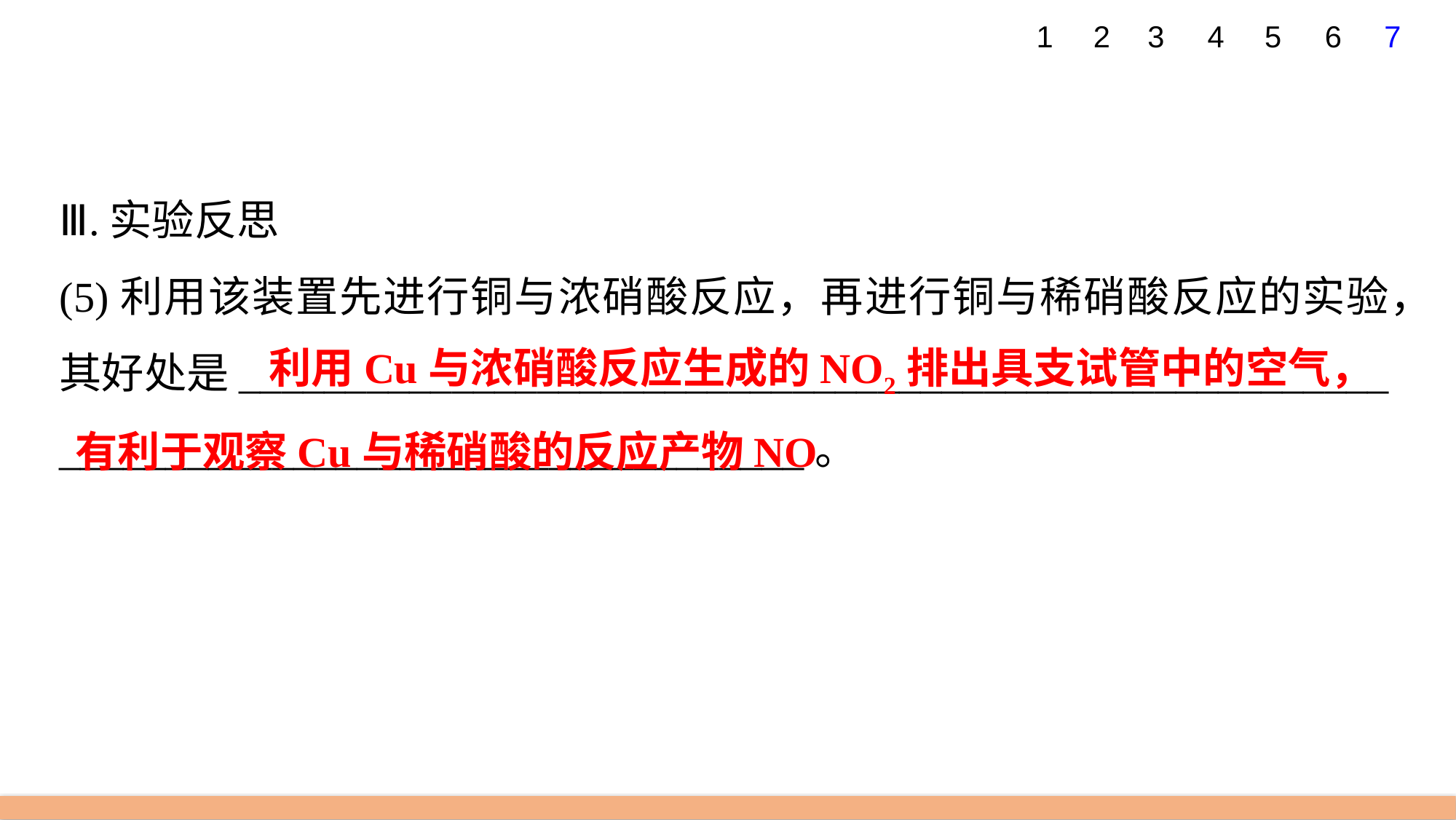

7
1
2
3
4
5
6
Ⅲ.实验反思
(5)利用该装置先进行铜与浓硝酸反应，再进行铜与稀硝酸反应的实验，其好处是______________________________________________________
___________________________________。
                   利用Cu与浓硝酸反应生成的NO2排出具支试管中的空气，
有利于观察Cu与稀硝酸的反应产物NO